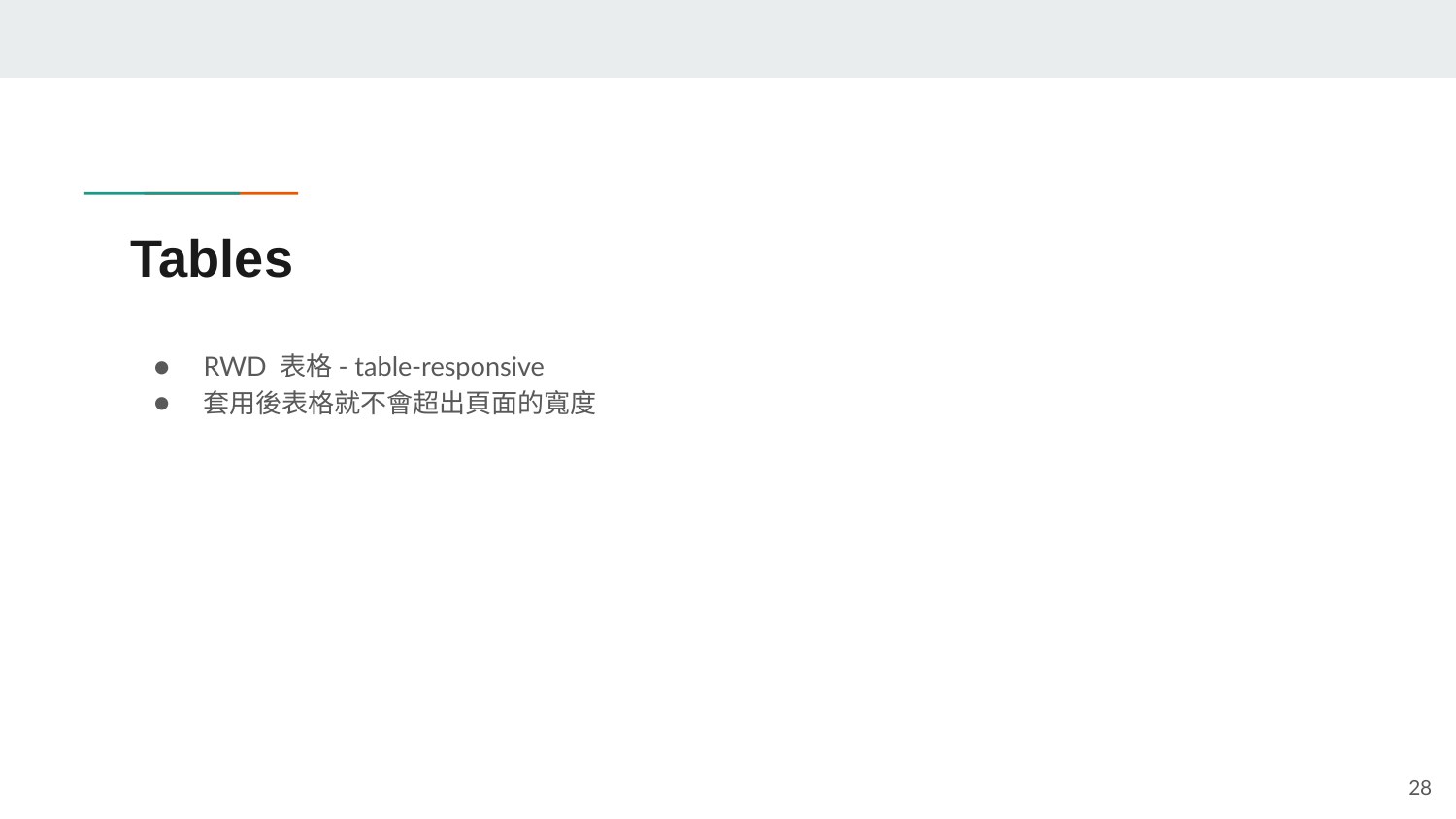

# Tables
RWD 表格- table-responsive
套用後表格就不會超出頁面的寬度
28